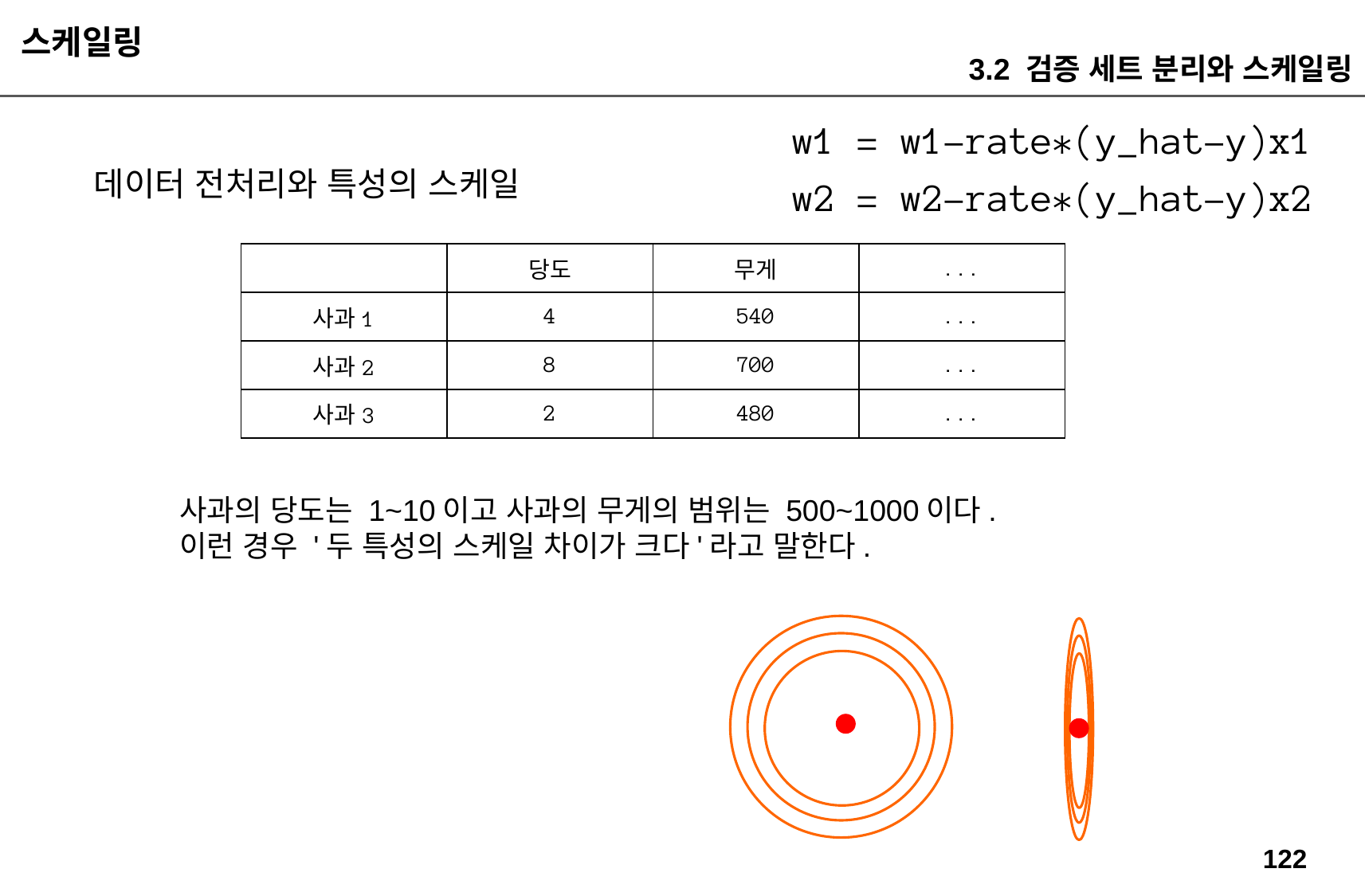

스케일링
3.2 검증 세트 분리와 스케일링
w1 = w1-rate*(y_hat-y)x1
데이터 전처리와 특성의 스케일
w2 = w2-rate*(y_hat-y)x2
|  | 당도 | 무게 | ... |
| --- | --- | --- | --- |
| 사과1 | 4 | 540 | ... |
| 사과2 | 8 | 700 | ... |
| 사과3 | 2 | 480 | ... |
사과의 당도는 1~10이고 사과의 무게의 범위는 500~1000이다.
이런 경우 '두 특성의 스케일 차이가 크다'라고 말한다.